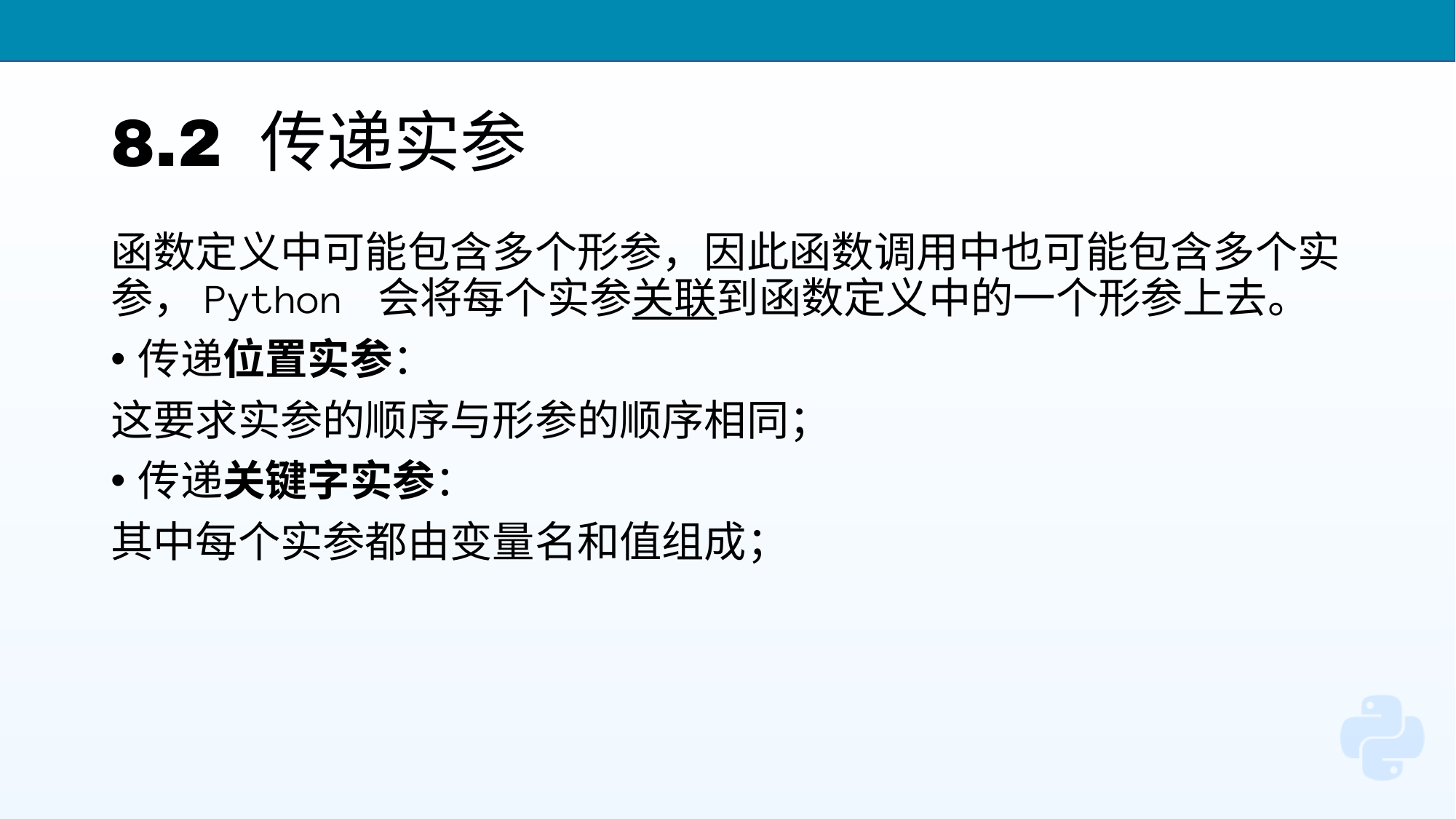

# 8.2 传递实参
函数定义中可能包含多个形参，因此函数调用中也可能包含多个实参，Python 会将每个实参关联到函数定义中的一个形参上去。
传递位置实参：
这要求实参的顺序与形参的顺序相同；
传递关键字实参：
其中每个实参都由变量名和值组成；